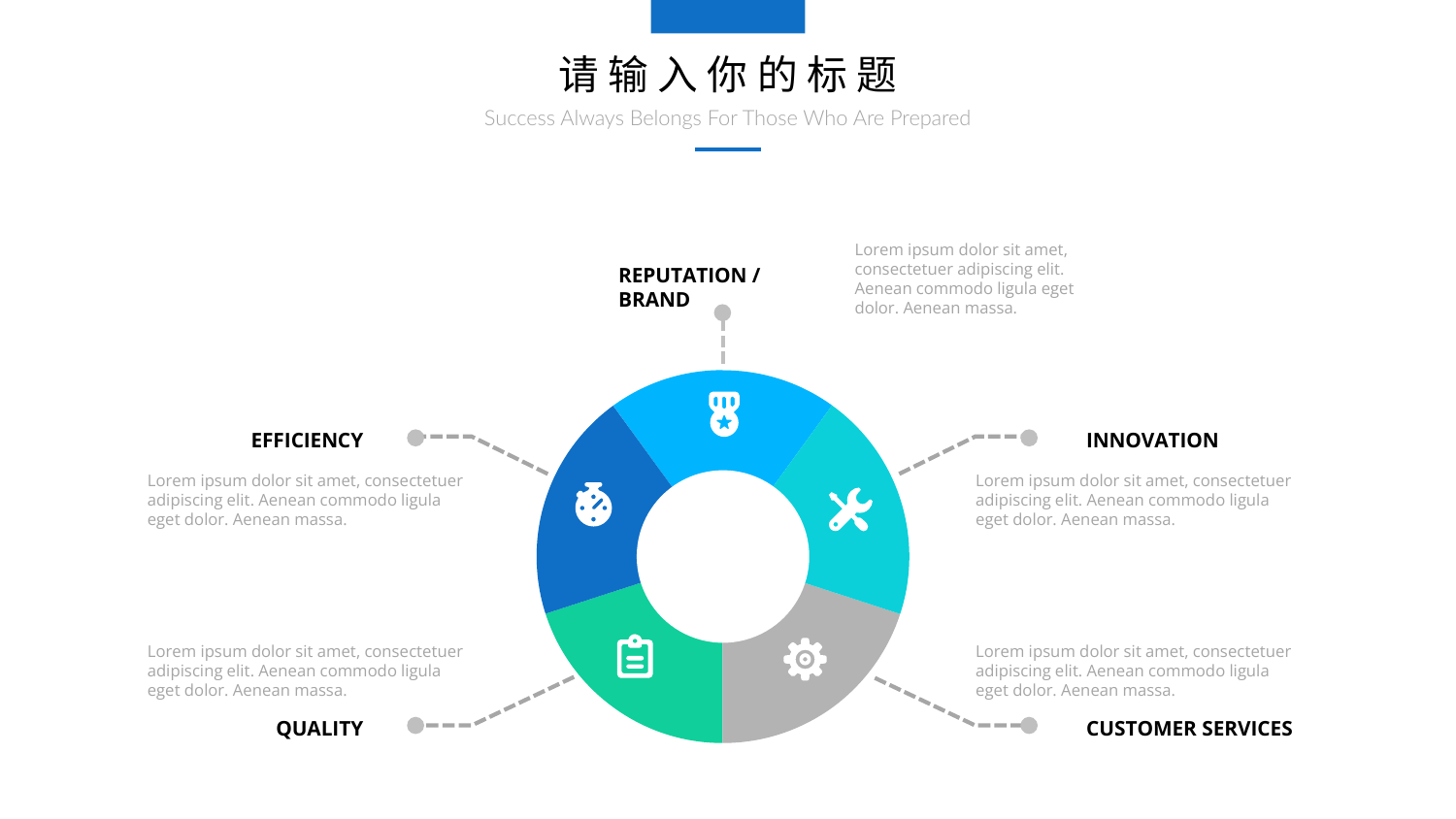

请输入你的标题
Success Always Belongs For Those Who Are Prepared
Lorem ipsum dolor sit amet, consectetuer adipiscing elit. Aenean commodo ligula eget dolor. Aenean massa.
REPUTATION / BRAND

EFFICIENCY
INNOVATION

Lorem ipsum dolor sit amet, consectetuer adipiscing elit. Aenean commodo ligula eget dolor. Aenean massa.
Lorem ipsum dolor sit amet, consectetuer adipiscing elit. Aenean commodo ligula eget dolor. Aenean massa.

Lorem ipsum dolor sit amet, consectetuer adipiscing elit. Aenean commodo ligula eget dolor. Aenean massa.
Lorem ipsum dolor sit amet, consectetuer adipiscing elit. Aenean commodo ligula eget dolor. Aenean massa.

QUALITY
CUSTOMER SERVICES